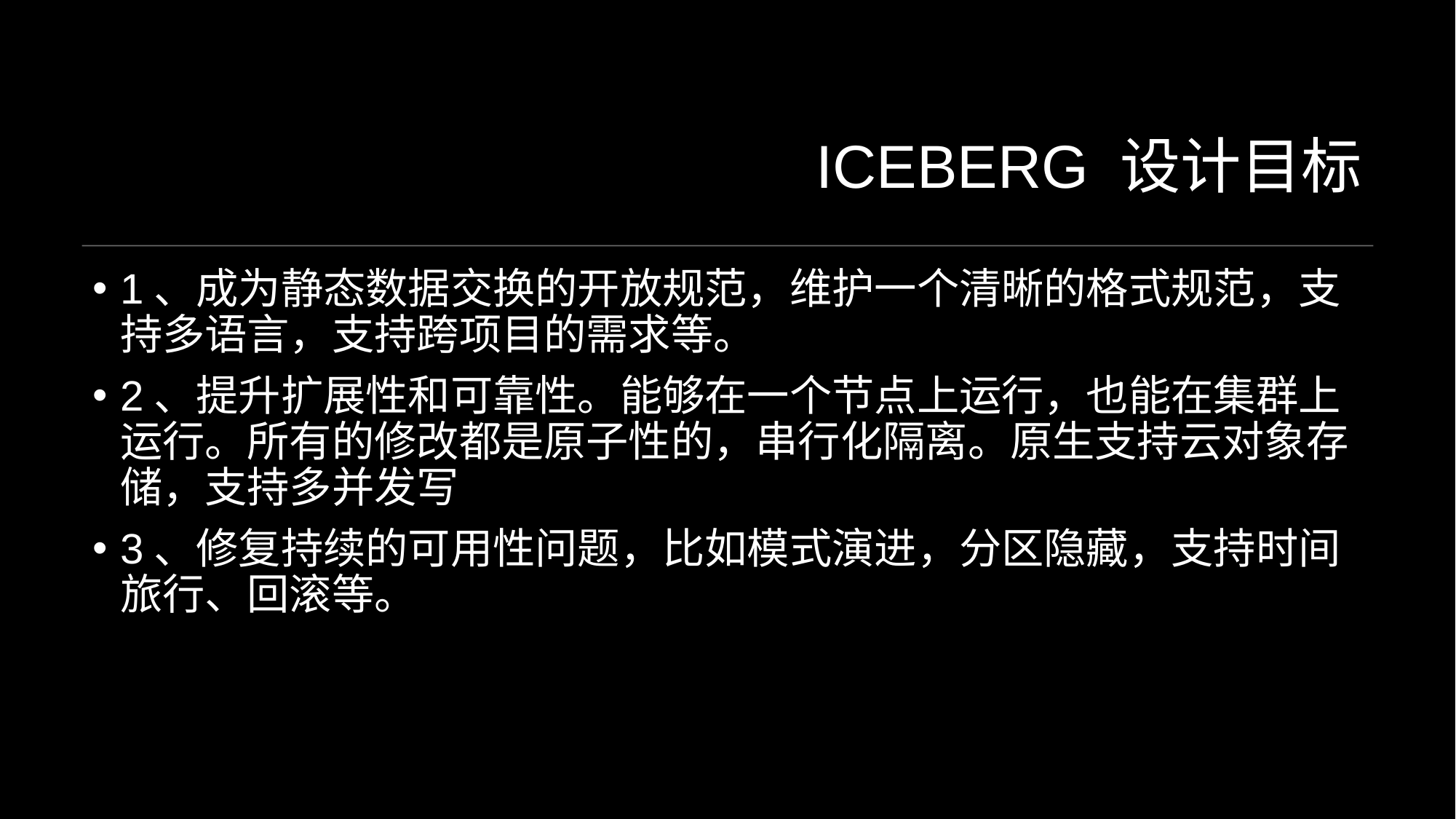

# ICEBerg 设计目标
1、成为静态数据交换的开放规范，维护一个清晰的格式规范，支持多语言，支持跨项目的需求等。
2、提升扩展性和可靠性。能够在一个节点上运行，也能在集群上运行。所有的修改都是原子性的，串行化隔离。原生支持云对象存储，支持多并发写
3、修复持续的可用性问题，比如模式演进，分区隐藏，支持时间旅行、回滚等。